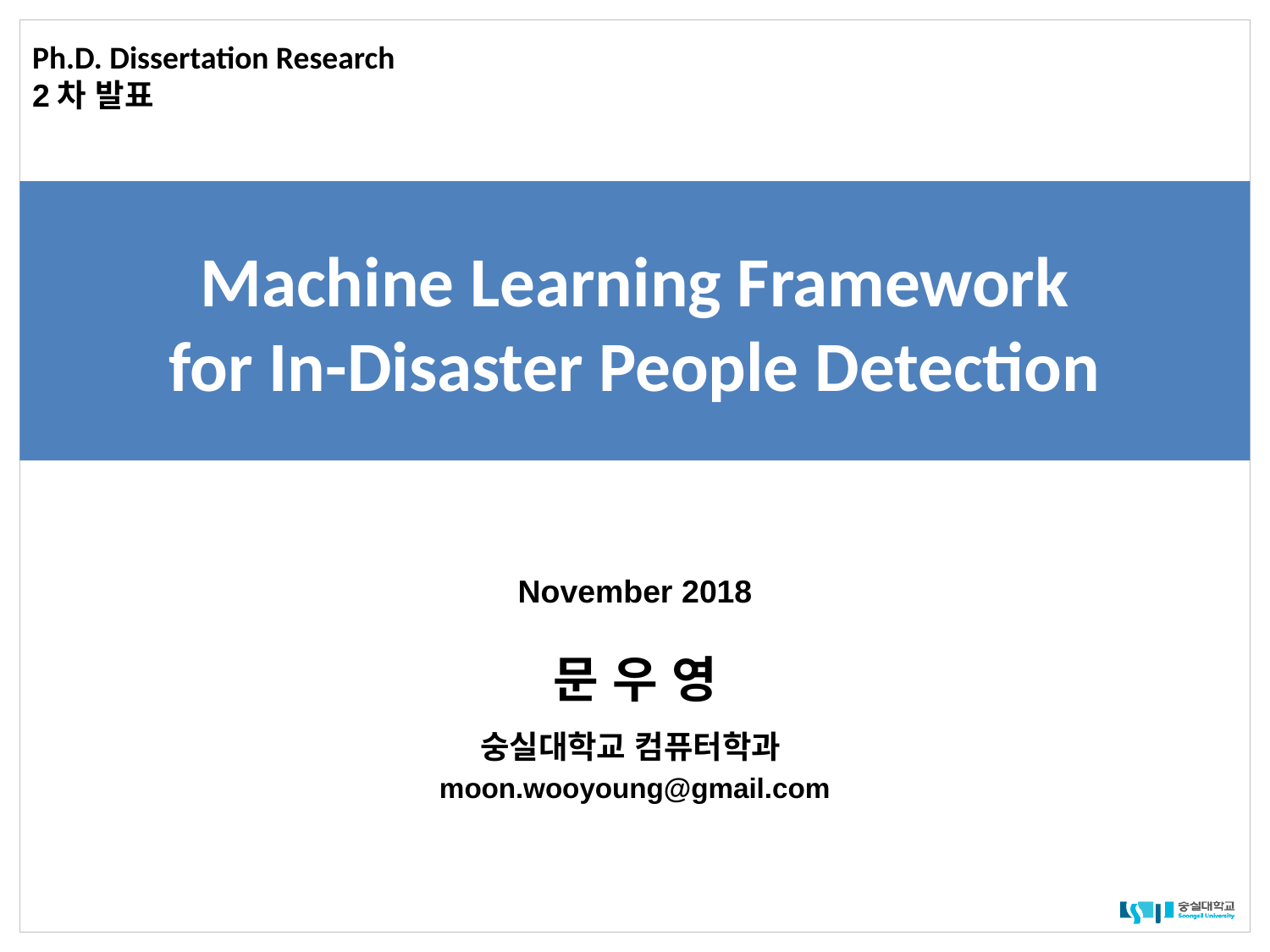

Ph.D. Dissertation Research
2차 발표
# Machine Learning Framework for In-Disaster People Detection
November 2018
문 우 영
숭실대학교 컴퓨터학과
moon.wooyoung@gmail.com